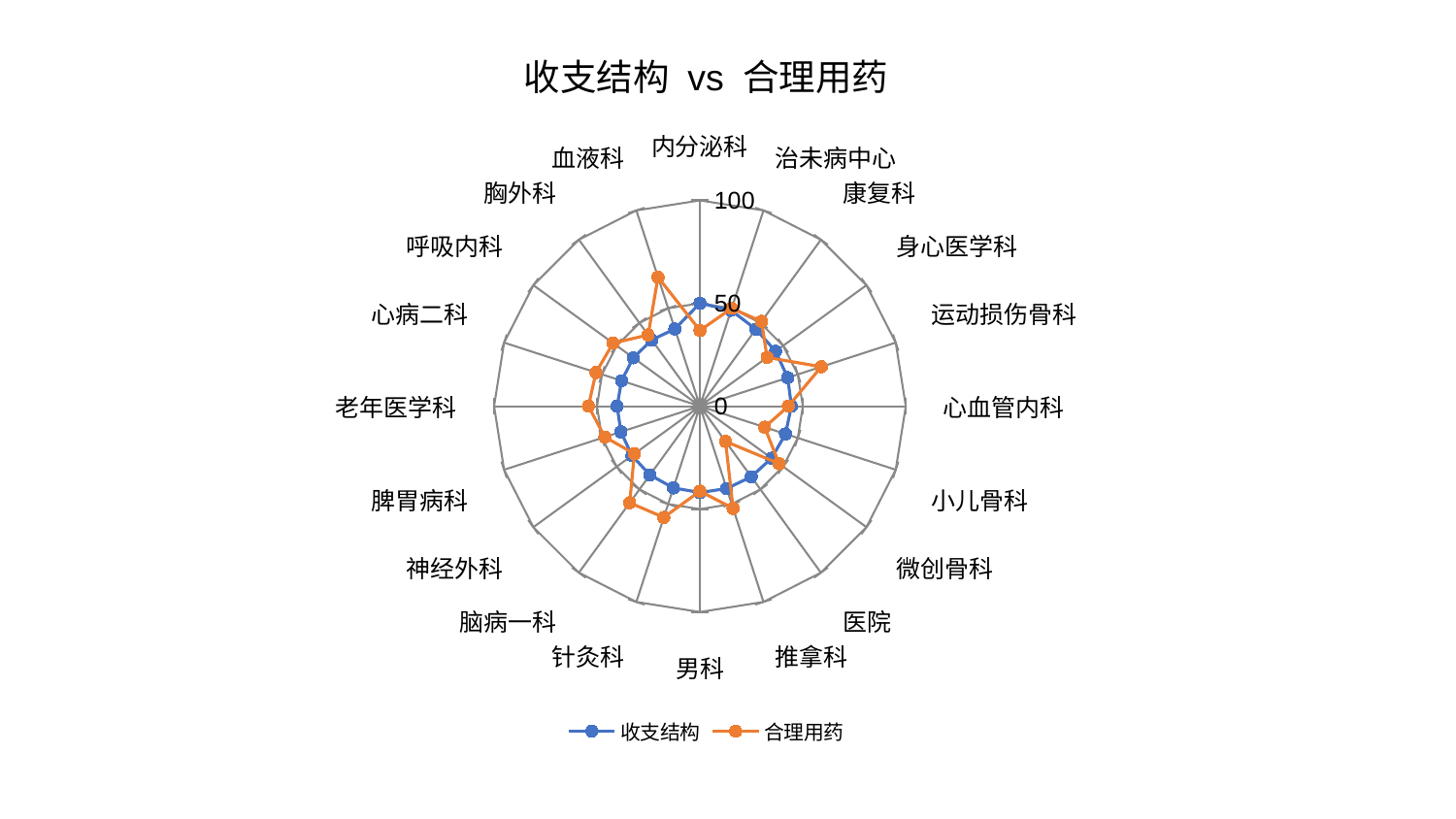

### Chart: 收支结构 vs 合理用药

| Category | 收支结构 | 合理用药 |
|---|---|---|
| 内分泌科 | 50.015895834835256 | 36.80509259202535 |
| 治未病中心 | 48.98737180577059 | 50.003630184654654 |
| 康复科 | 46.27337713009612 | 50.92218119574676 |
| 身心医学科 | 45.436085300332486 | 40.33051062519392 |
| 运动损伤骨科 | 44.847484255337335 | 62.004778141130515 |
| 心血管内科 | 44.43714946246802 | 42.95774324721634 |
| 小儿骨科 | 43.71910785580761 | 33.07652775739208 |
| 微创骨科 | 43.02963705435107 | 47.53262450376481 |
| 医院 | 42.40314211764804 | 21.179009432667446 |
| 推拿科 | 42.086565770835215 | 52.21526220094885 |
| 男科 | 41.980130662842605 | 41.28893814914091 |
| 针灸科 | 41.749683344987474 | 56.810050234347564 |
| 脑病一科 | 41.30229258467876 | 58.031045252733506 |
| 神经外科 | 40.81570227875432 | 39.3457294827211 |
| 脾胃病科 | 40.35559572378647 | 48.54888597958803 |
| 老年医学科 | 40.24453121916466 | 54.1589397558921 |
| 心病二科 | 40.02298530793634 | 53.07960247488411 |
| 呼吸内科 | 40.01037796719541 | 52.136443008345736 |
| 胸外科 | 39.800168070154825 | 42.807751101766584 |
| 血液科 | 39.462993278378924 | 65.89526001745492 |
28